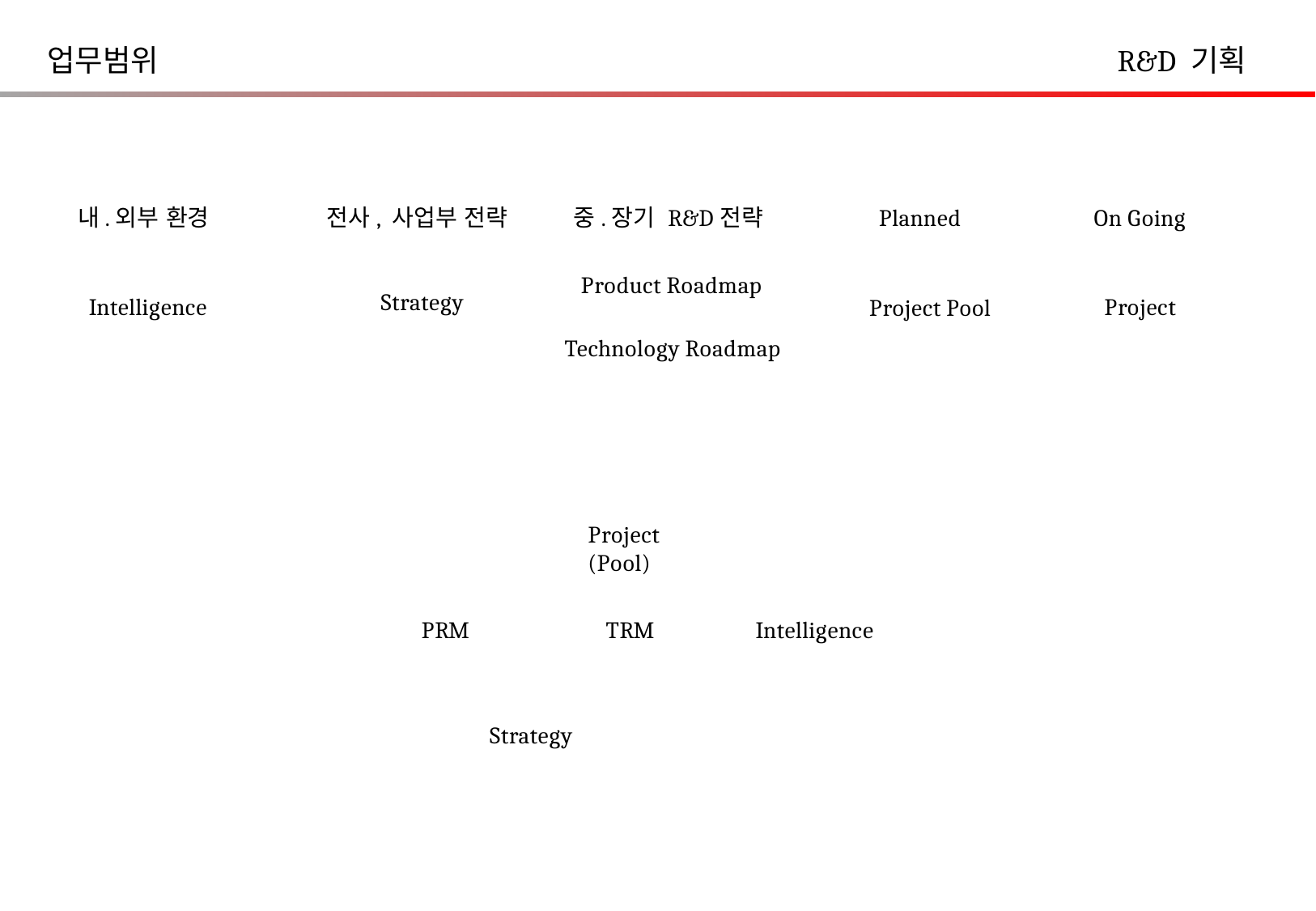

업무범위
R&D 기획
내.외부 환경
전사, 사업부 전략
중.장기 R&D전략
Planned
On Going
Product Roadmap
Strategy
Intelligence
Project
Project Pool
Technology Roadmap
Project (Pool)
PRM
TRM
Intelligence
Strategy